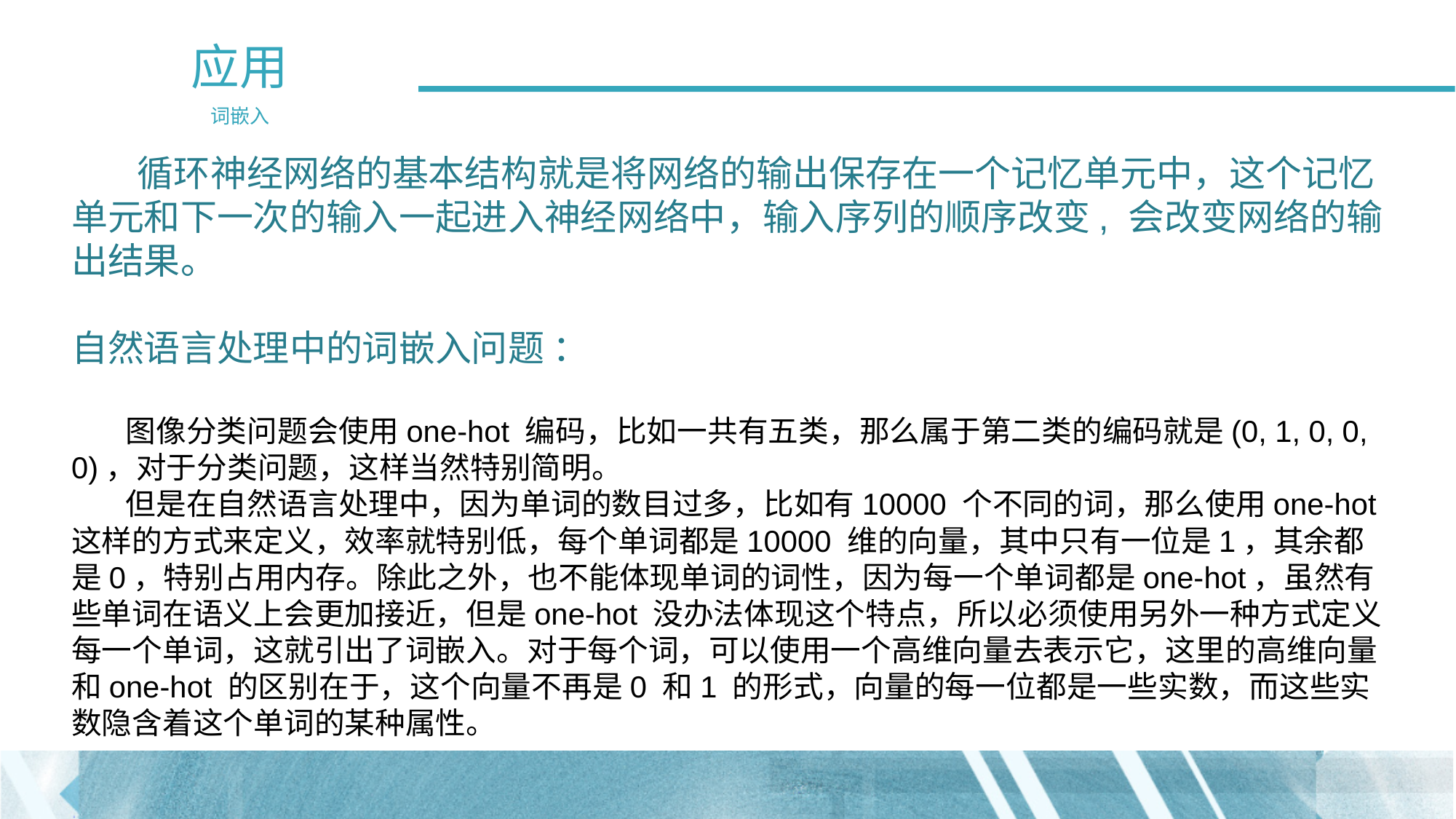

应用

词嵌入
       循环神经网络的基本结构就是将网络的输出保存在一个记忆单元中，这个记忆单元和下一次的输入一起进入神经网络中，输入序列的顺序改变, 会改变网络的输出结果。

自然语言处理中的词嵌入问题 ：

       图像分类问题会使用one-hot 编码，比如一共有五类，那么属于第二类的编码就是(0, 1, 0, 0, 0)，对于分类问题，这样当然特别简明。
       但是在自然语言处理中，因为单词的数目过多，比如有10000 个不同的词，那么使用one-hot这样的方式来定义，效率就特别低，每个单词都是10000 维的向量，其中只有一位是1，其余都是0，特别占用内存。除此之外，也不能体现单词的词性，因为每一个单词都是one-hot，虽然有些单词在语义上会更加接近，但是one-hot 没办法体现这个特点，所以必须使用另外一种方式定义每一个单词，这就引出了词嵌入。对于每个词，可以使用一个高维向量去表示它，这里的高维向量和one-hot 的区别在于，这个向量不再是0 和1 的形式，向量的每一位都是一些实数，而这些实数隐含着这个单词的某种属性。